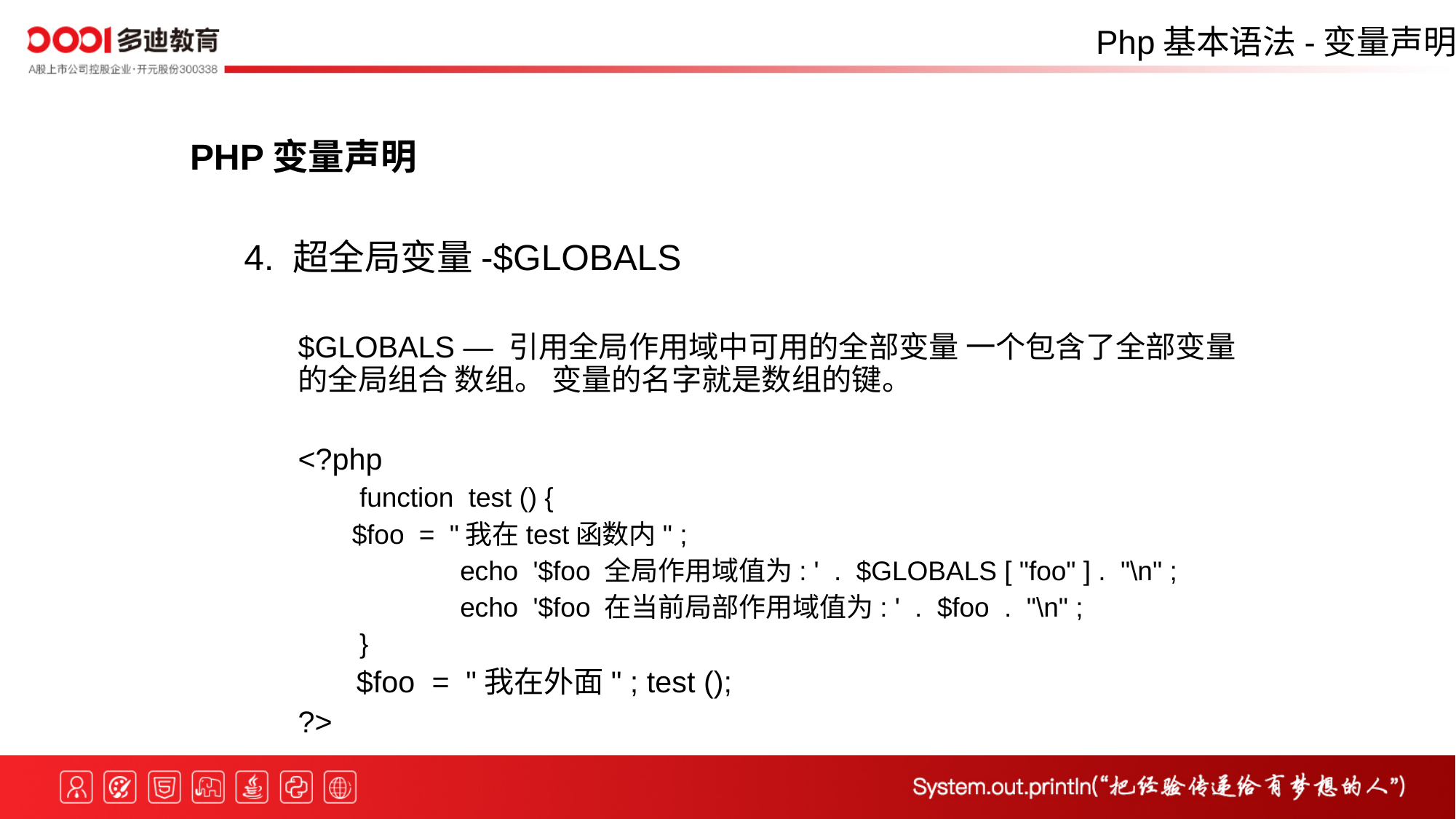

Php基本语法-变量声明
PHP变量声明

4. 超全局变量-$GLOBALS

$GLOBALS — 引用全局作用域中可用的全部变量 一个包含了全部变量的全局组合 数组。 变量的名字就是数组的键。

<?php
 function  test () {
	$foo  =  "我在test函数内" ;
    	echo  '$foo 全局作用域值为: '  .  $GLOBALS [ "foo" ] .  "\n" ;
   	echo  '$foo 在当前局部作用域值为: '  .  $foo  .  "\n" ;
 }
       $foo  =  "我在外面" ; test ();
?>